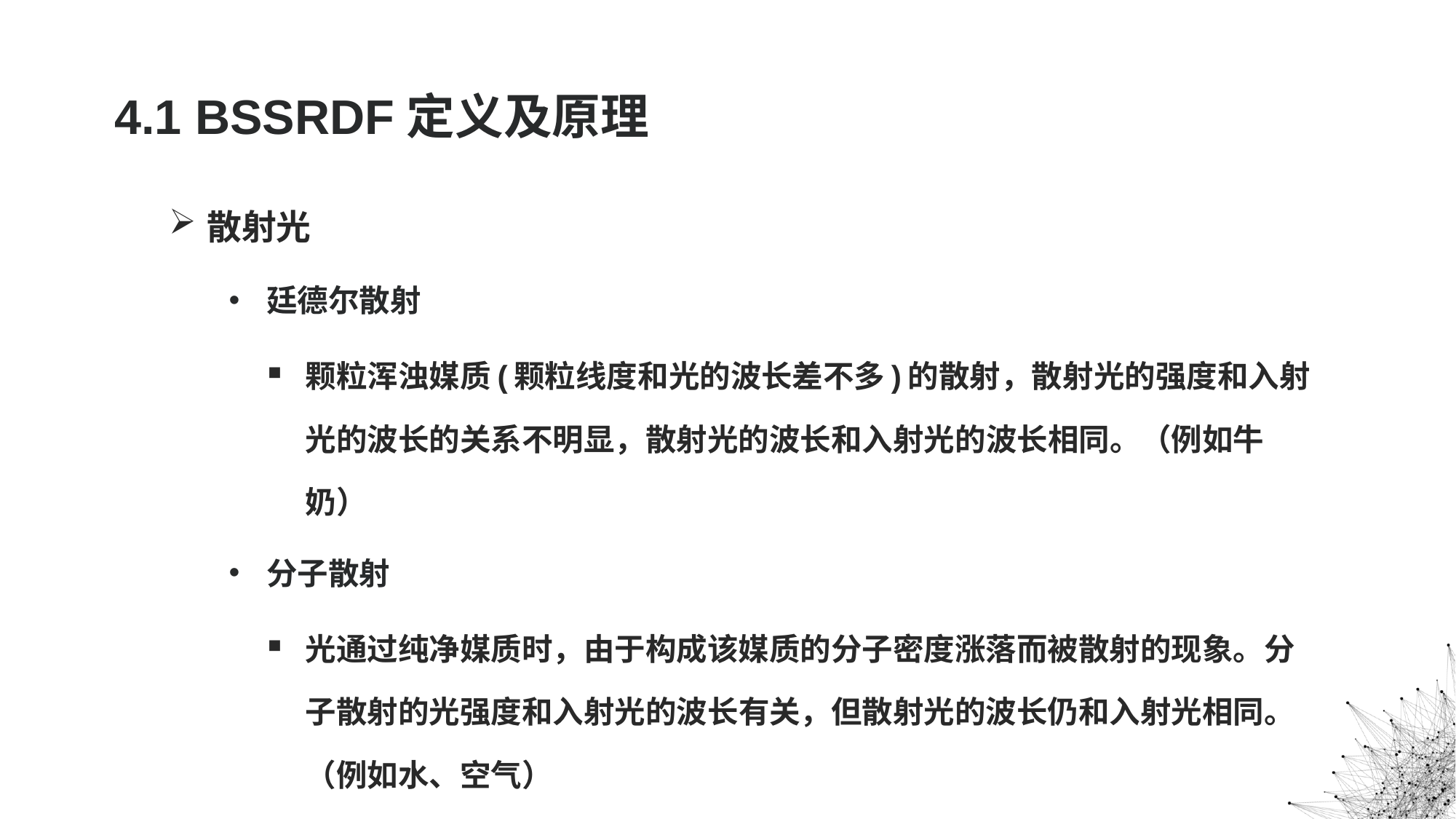

# 4.1 BSSRDF定义及原理
散射光
廷德尔散射
颗粒浑浊媒质(颗粒线度和光的波长差不多)的散射，散射光的强度和入射光的波长的关系不明显，散射光的波长和入射光的波长相同。（例如牛奶）
分子散射
光通过纯净媒质时，由于构成该媒质的分子密度涨落而被散射的现象。分子散射的光强度和入射光的波长有关，但散射光的波长仍和入射光相同。（例如水、空气）